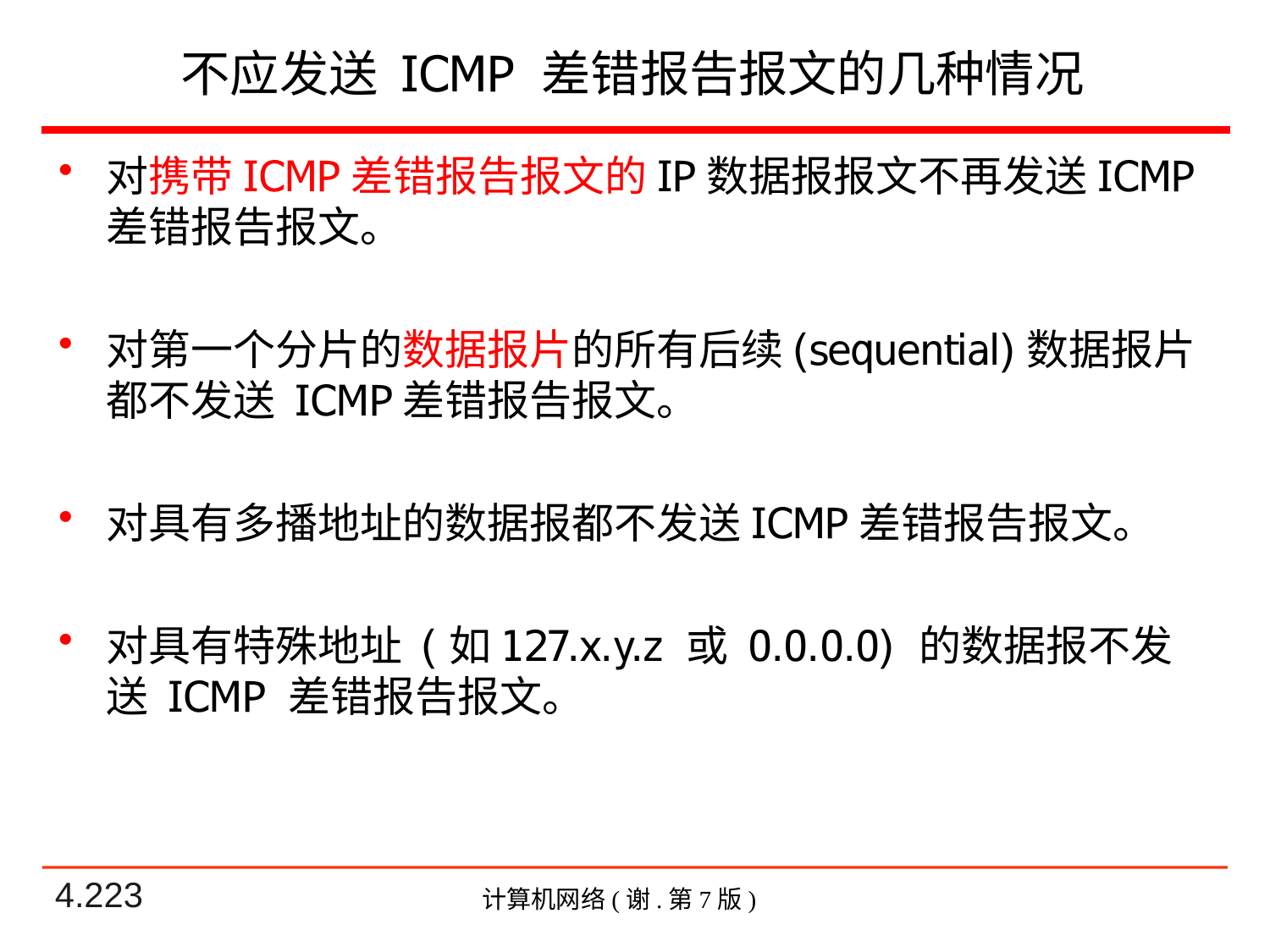

# 不应发送 ICMP 差错报告报文的几种情况
对携带ICMP差错报告报文的IP数据报报文不再发送ICMP差错报告报文。

对第一个分片的数据报片的所有后续(sequential)数据报片都不发送 ICMP差错报告报文。

对具有多播地址的数据报都不发送ICMP差错报告报文。

对具有特殊地址 (如127.x.y.z 或 0.0.0.0) 的数据报不发送 ICMP 差错报告报文。